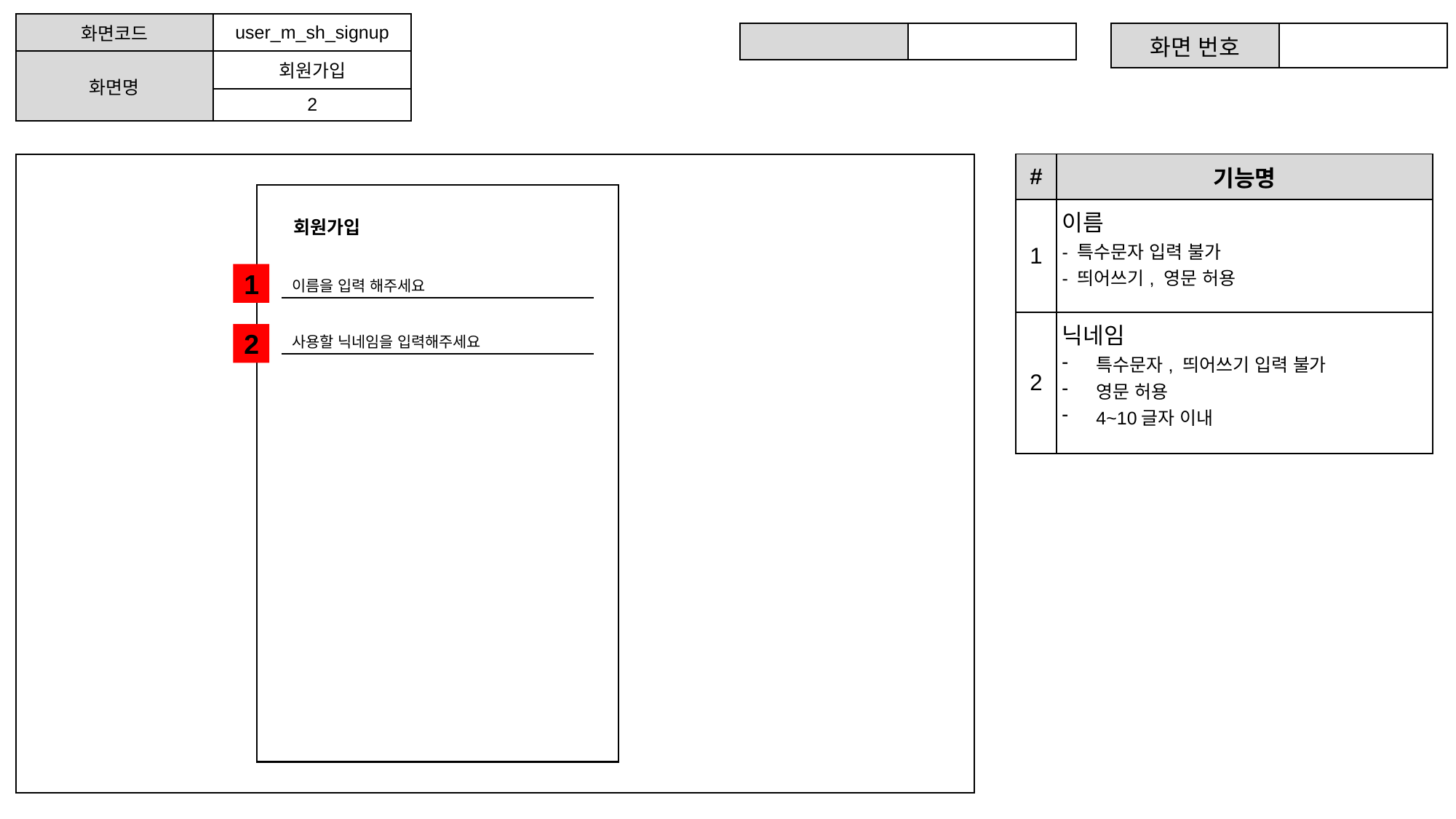

이름, 이메일, 주소, 휴대폰 번호, 닉네임, 아이디, 비밀번호
| 화면코드 | user\_m\_sh\_signup |
| --- | --- |
| 화면명 | 회원가입 |
|  | 2 |
|  |  |
| --- | --- |
| 화면 번호 |  |
| --- | --- |

| # | 기능명 |
| --- | --- |
| 1 | 이름 - 특수문자 입력 불가 - 띄어쓰기, 영문 허용 |
| 2 | 닉네임 특수문자, 띄어쓰기 입력 불가 영문 허용 4~10글자 이내 |

회원가입
1
| 이름을 입력 해주세요 |
| --- |
2
| 사용할 닉네임을 입력해주세요 |
| --- |